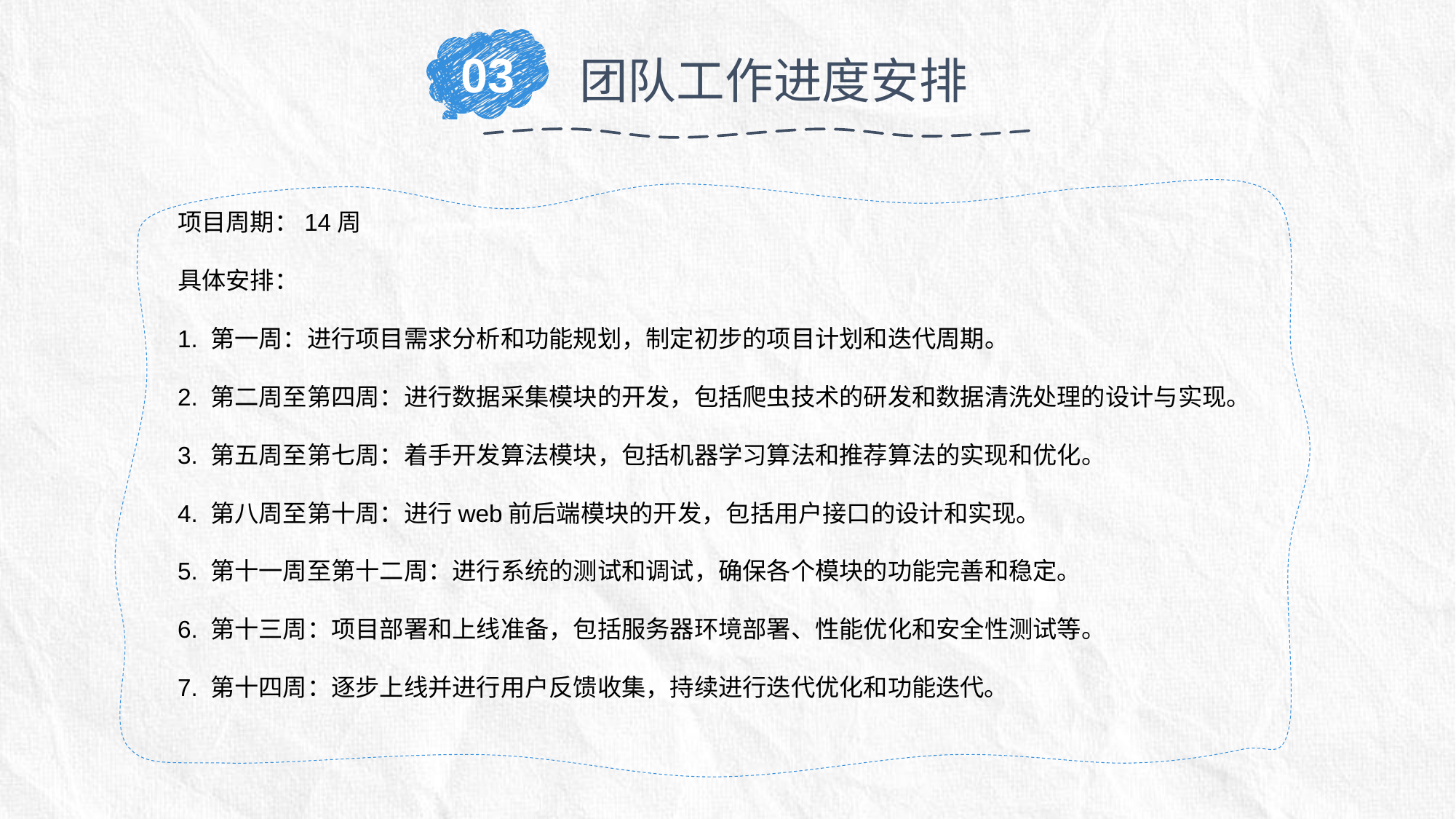

03
团队工作进度安排

项目周期：14周

具体安排：

1. 第一周：进行项目需求分析和功能规划，制定初步的项目计划和迭代周期。

2. 第二周至第四周：进行数据采集模块的开发，包括爬虫技术的研发和数据清洗处理的设计与实现。

3. 第五周至第七周：着手开发算法模块，包括机器学习算法和推荐算法的实现和优化。

4. 第八周至第十周：进行web前后端模块的开发，包括用户接口的设计和实现。

5. 第十一周至第十二周：进行系统的测试和调试，确保各个模块的功能完善和稳定。

6. 第十三周：项目部署和上线准备，包括服务器环境部署、性能优化和安全性测试等。

7. 第十四周：逐步上线并进行用户反馈收集，持续进行迭代优化和功能迭代。